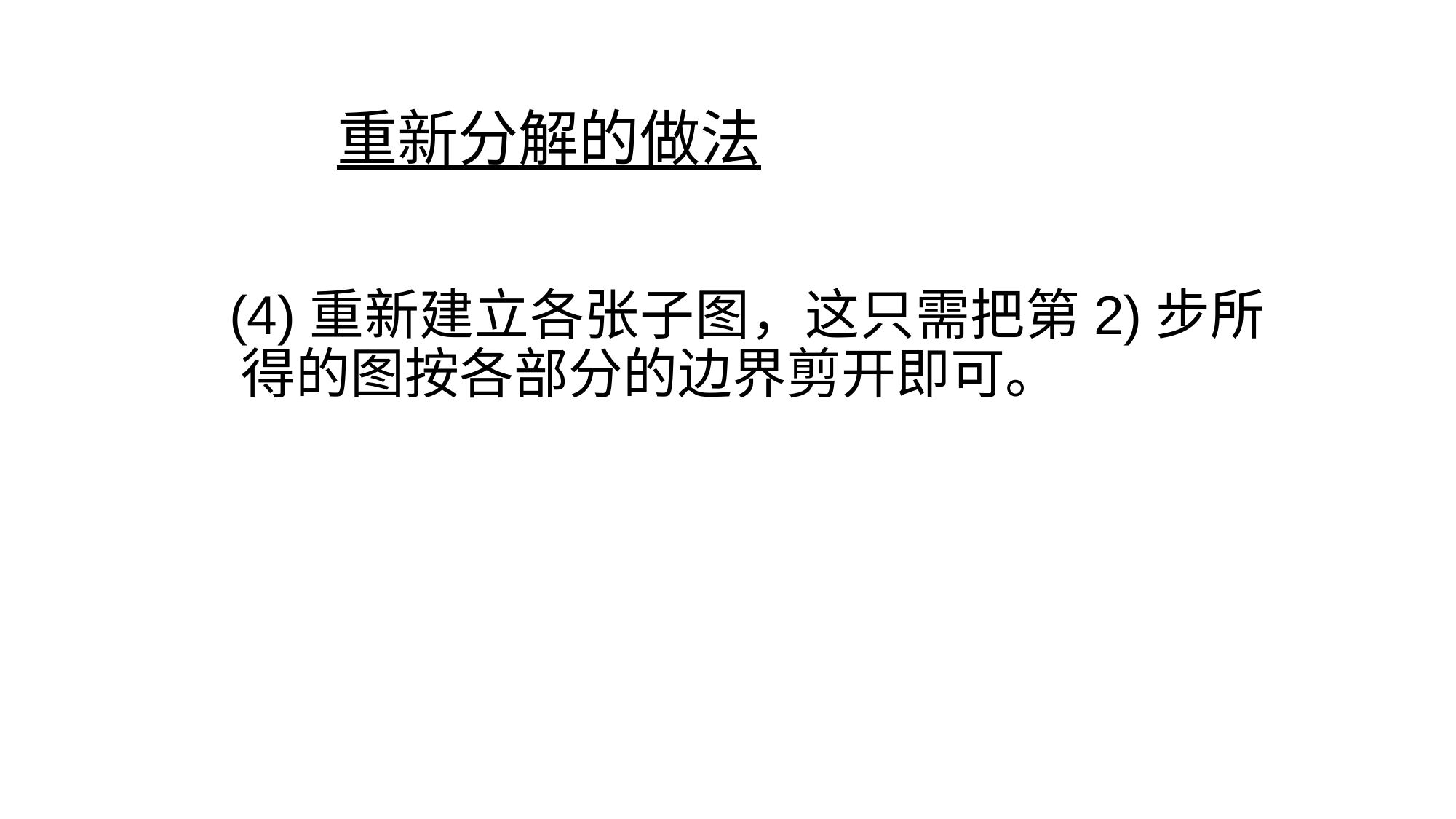

# 重新分解的做法
 (4)重新建立各张子图，这只需把第2)步所得的图按各部分的边界剪开即可。